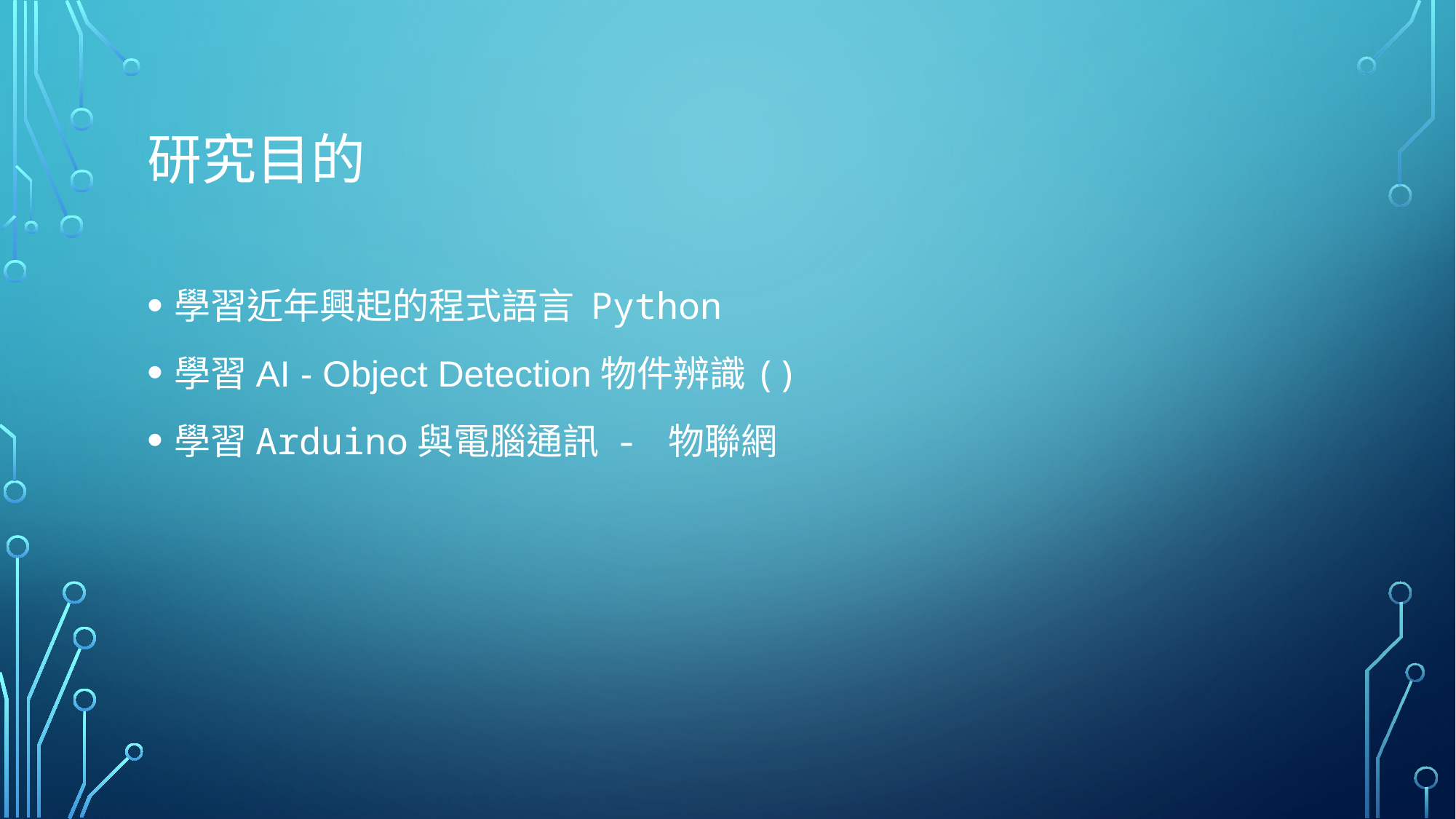

# 研究目的
學習近年興起的程式語言 Python
學習AI - Object Detection物件辨識()
學習Arduino與電腦通訊 - 物聯網